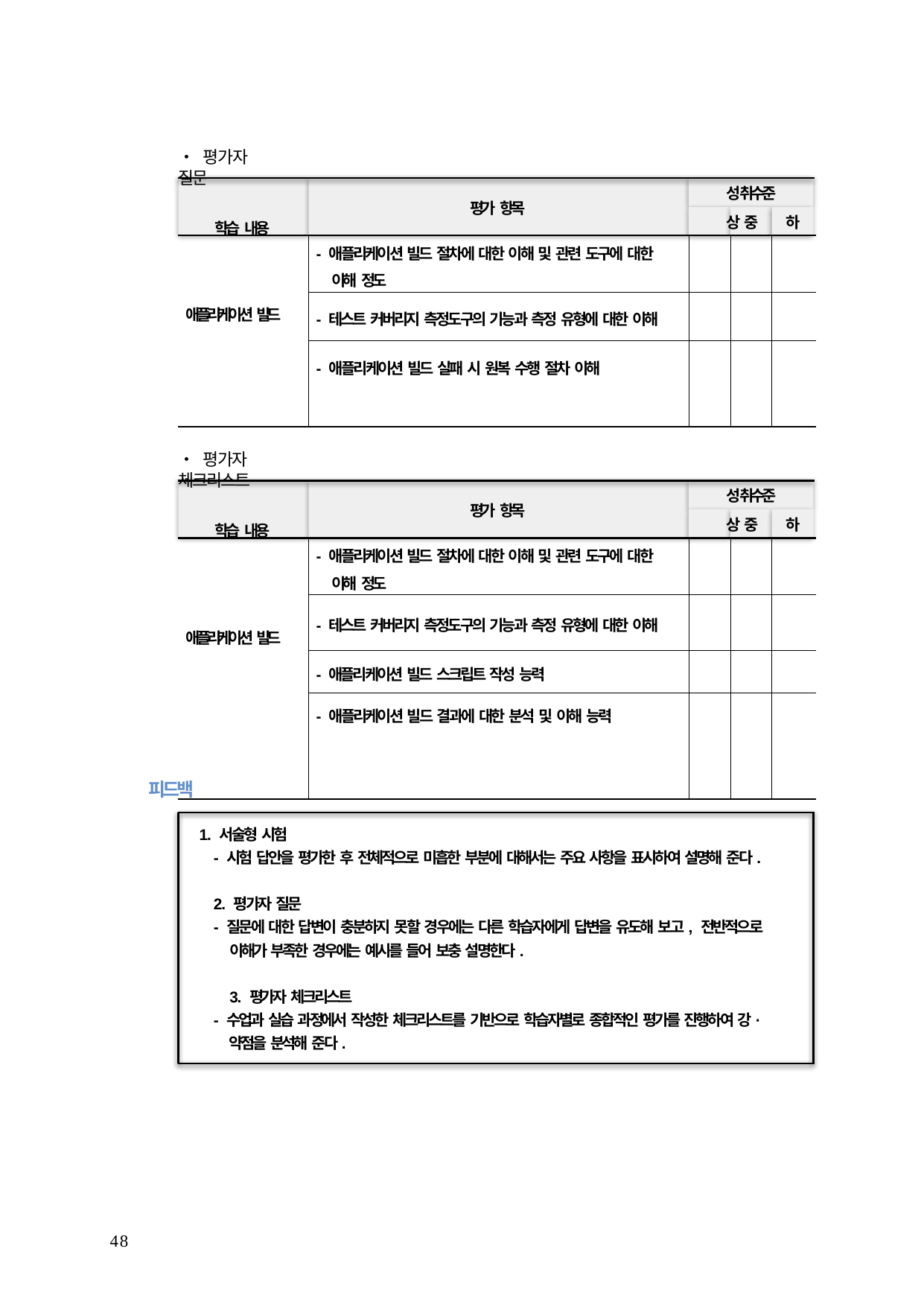

• 평가자 질문

학습 내용

성취수준

상	중	하
평가 항목

| 애플리케이션 빌드 | - 애플리케이션 빌드 절차에 대한 이해 및 관련 도구에 대한 이해 정도 |  |  |  |
| --- | --- | --- | --- | --- |
|  | - 테스트 커버리지 측정도구의 기능과 측정 유형에 대한 이해 |  |  |  |
|  | - 애플리케이션 빌드 실패 시 원복 수행 절차 이해 |  |  |  |
• 평가자 체크리스트

학습 내용

성취수준

상	중	하
평가 항목

| 애플리케이션 빌드 | - 애플리케이션 빌드 절차에 대한 이해 및 관련 도구에 대한 이해 정도 |  |  |  |
| --- | --- | --- | --- | --- |
|  | - 테스트 커버리지 측정도구의 기능과 측정 유형에 대한 이해 |  |  |  |
|  | - 애플리케이션 빌드 스크립트 작성 능력 |  |  |  |
|  | - 애플리케이션 빌드 결과에 대한 분석 및 이해 능력 |  |  |  |
피드백

1. 서술형 시험
- 시험 답안을 평가한 후 전체적으로 미흡한 부분에 대해서는 주요 사항을 표시하여 설명해 준다.

2. 평가자 질문
- 질문에 대한 답변이 충분하지 못할 경우에는 다른 학습자에게 답변을 유도해 보고, 전반적으로
이해가 부족한 경우에는 예시를 들어 보충 설명한다.

3. 평가자 체크리스트
- 수업과 실습 과정에서 작성한 체크리스트를 기반으로 학습자별로 종합적인 평가를 진행하여 강·
약점을 분석해 준다.

48